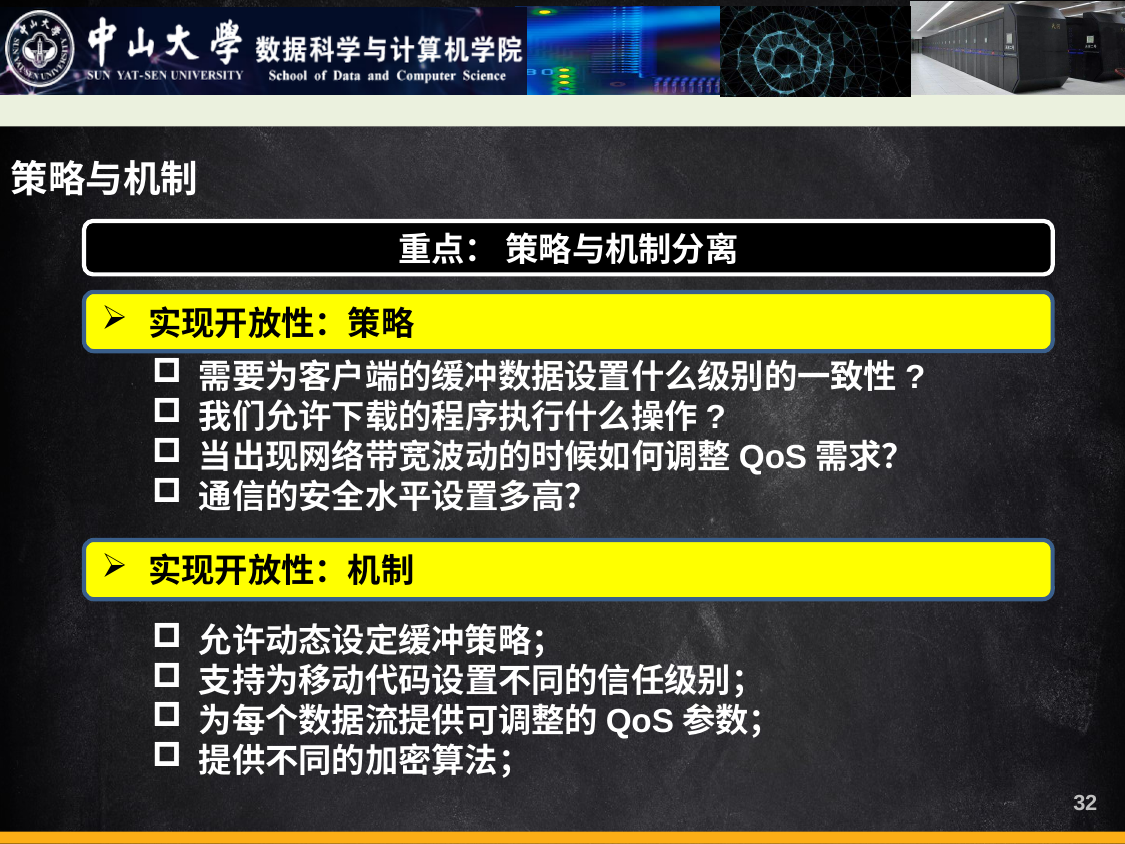

策略与机制
重点： 策略与机制分离
实现开放性：策略
需要为客户端的缓冲数据设置什么级别的一致性?
我们允许下载的程序执行什么操作?
当出现网络带宽波动的时候如何调整QoS需求？
通信的安全水平设置多高？
实现开放性：机制
允许动态设定缓冲策略；
支持为移动代码设置不同的信任级别；
为每个数据流提供可调整的QoS参数；
提供不同的加密算法；